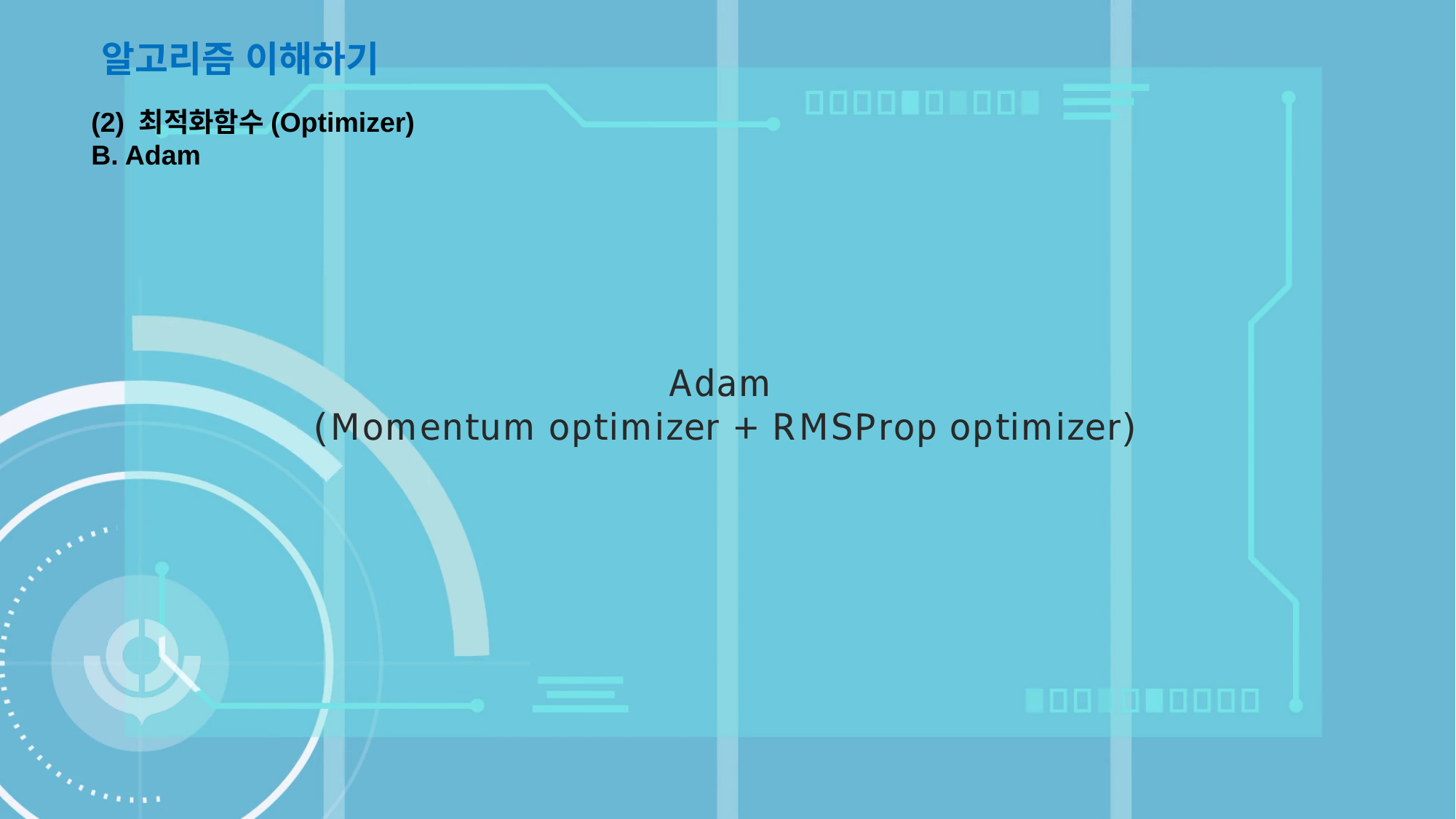

알고리즘 이해하기
(2) 최적화함수(Optimizer)
B. Adam
Adam
(Momentum optimizer + RMSProp optimizer)